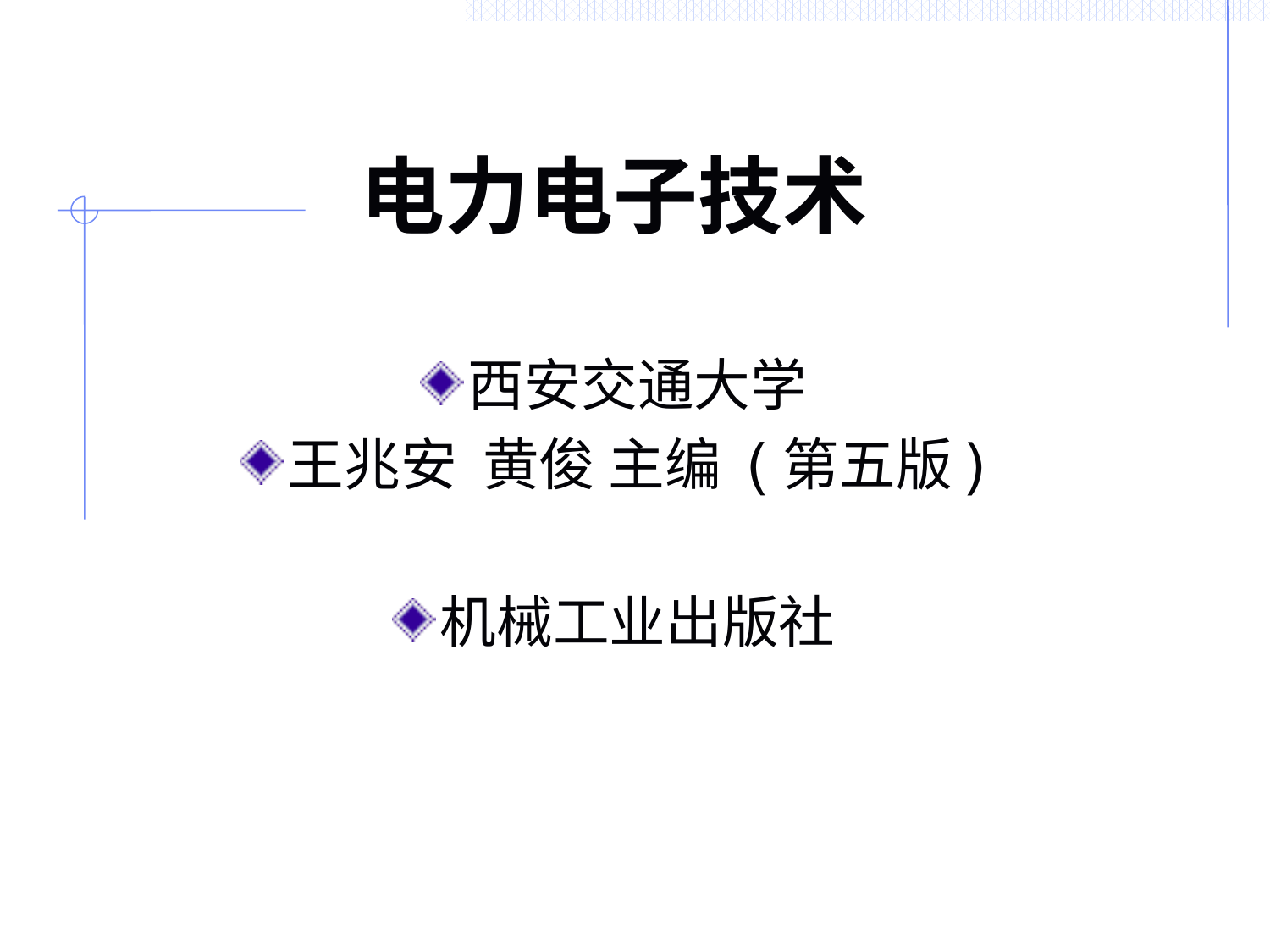

# 电力电子技术

西安交通大学
王兆安  黄俊 主编 (第五版)

机械工业出版社